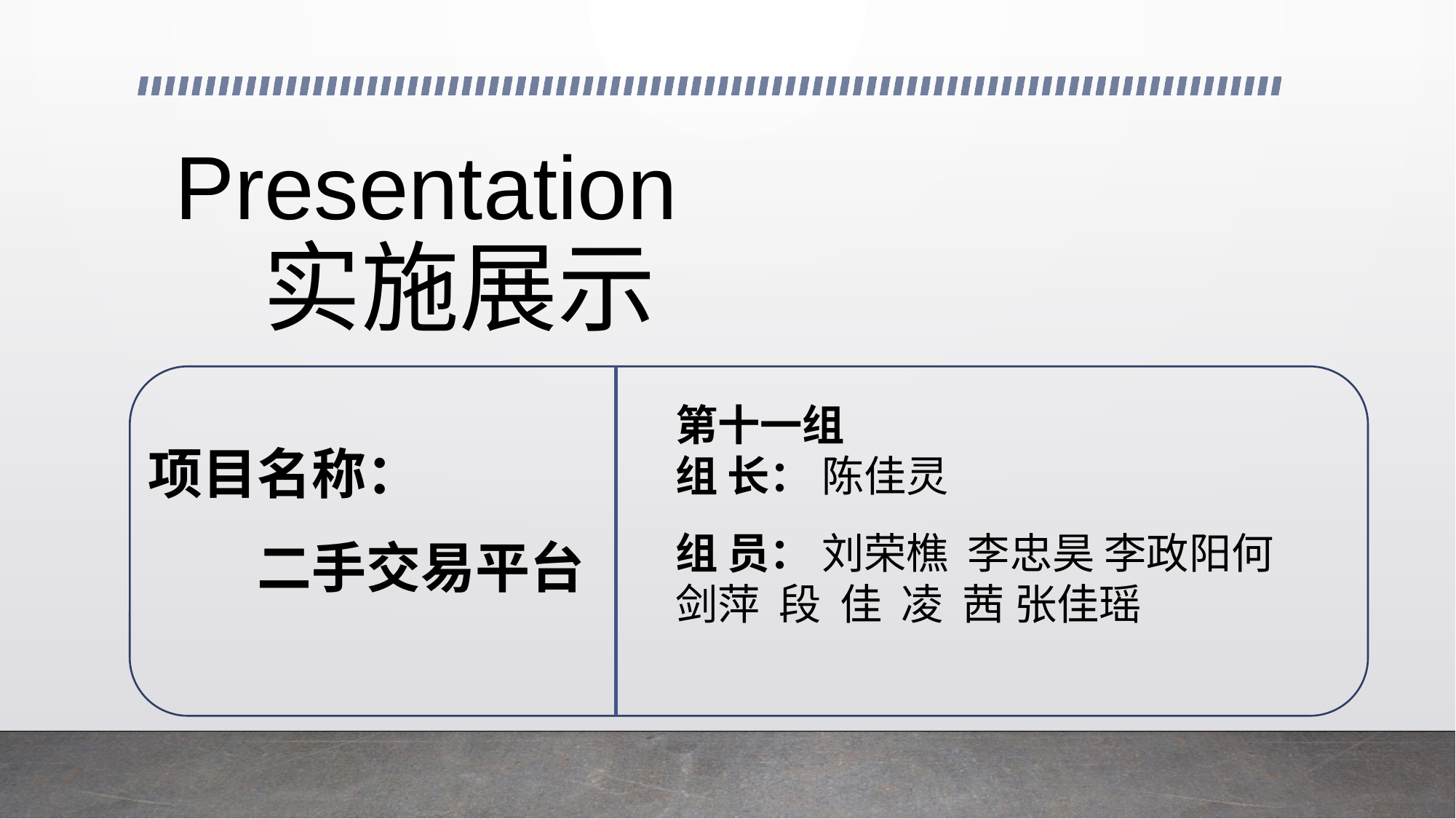

# Presentation 实施展示

第十一组
组 长： 陈佳灵
项目名称：
	二手交易平台
组 员： 刘荣樵  李忠昊 李政阳何剑萍  段  佳  凌  茜 张佳瑶